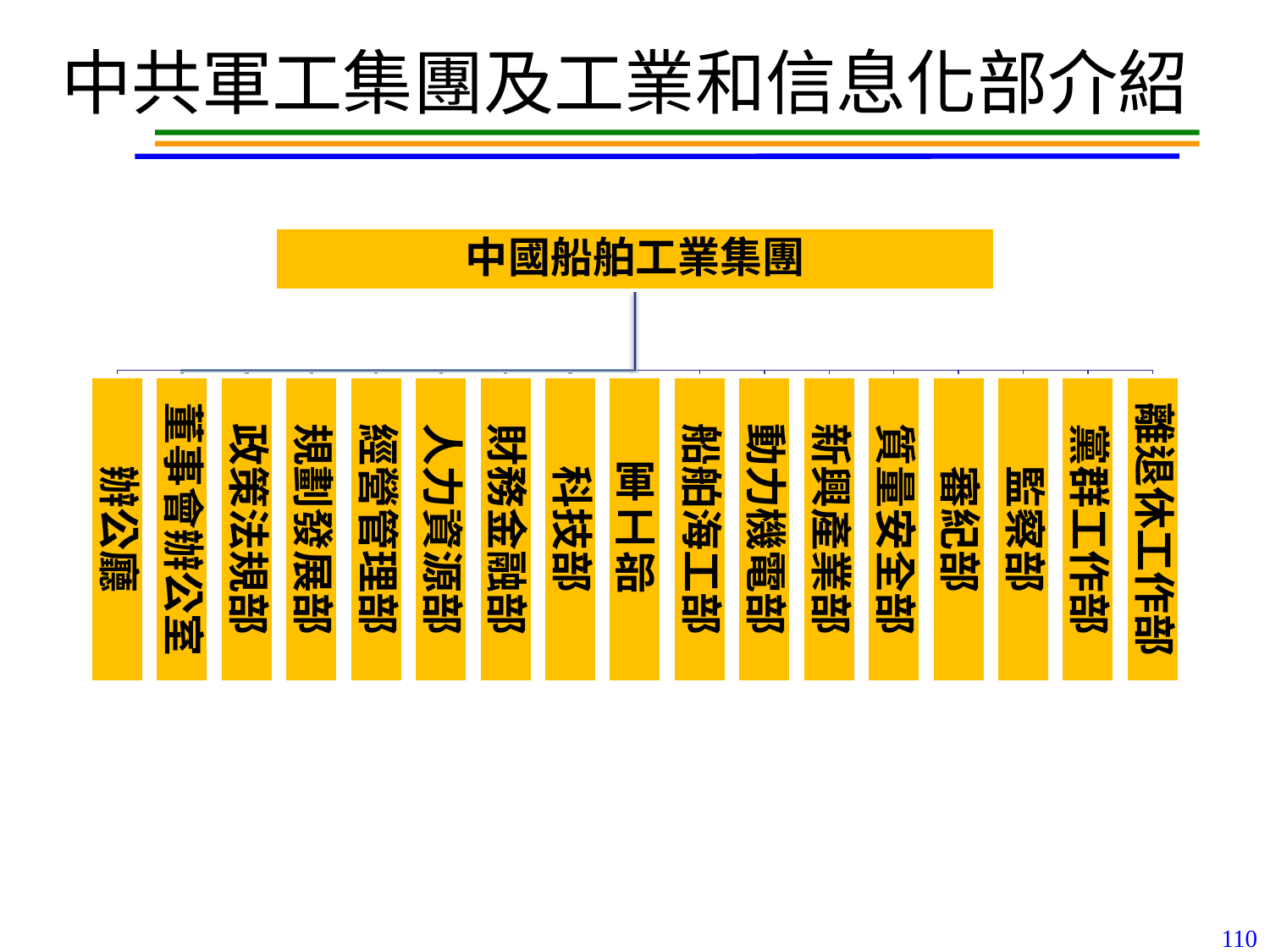

# 中共軍工集團及工業和信息化部介紹
中國船舶工業集團
辦公廳
董事會辦公室
政策法規部
規劃發展部
經營管理部
人力資源部
財務金融部
科技部
軍工部
船舶海工部
動力機電部
新興產業部
質量安全部
審紀部
監察部
黨群工作部
離退休工作部
110